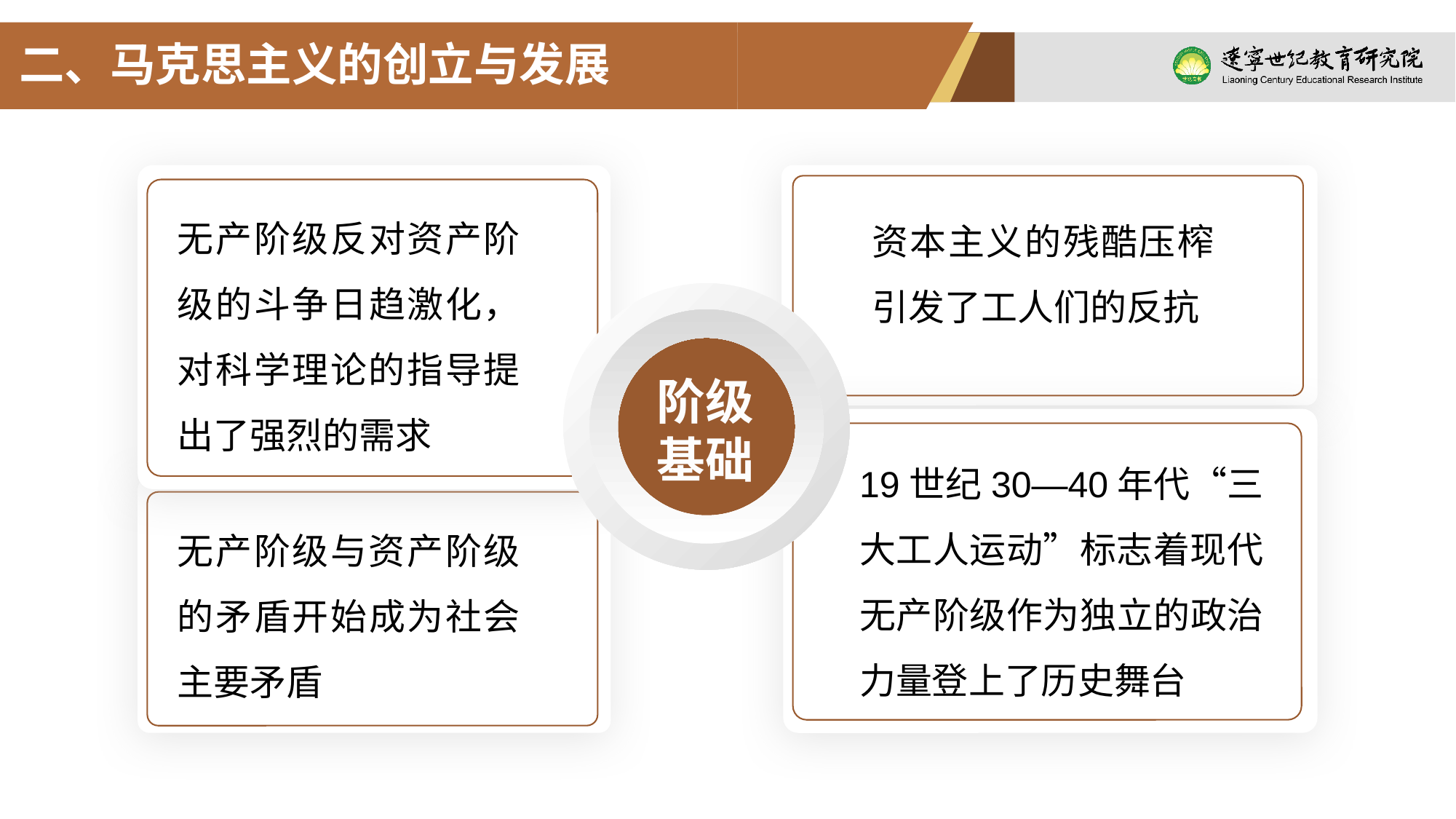

二、马克思主义的创立与发展

无产阶级反对资产阶级的斗争日趋激化，对科学理论的指导提出了强烈的需求

资本主义的残酷压榨引发了工人们的反抗

阶级
基础

19世纪30—40年代“三大工人运动”标志着现代无产阶级作为独立的政治力量登上了历史舞台

无产阶级与资产阶级的矛盾开始成为社会主要矛盾